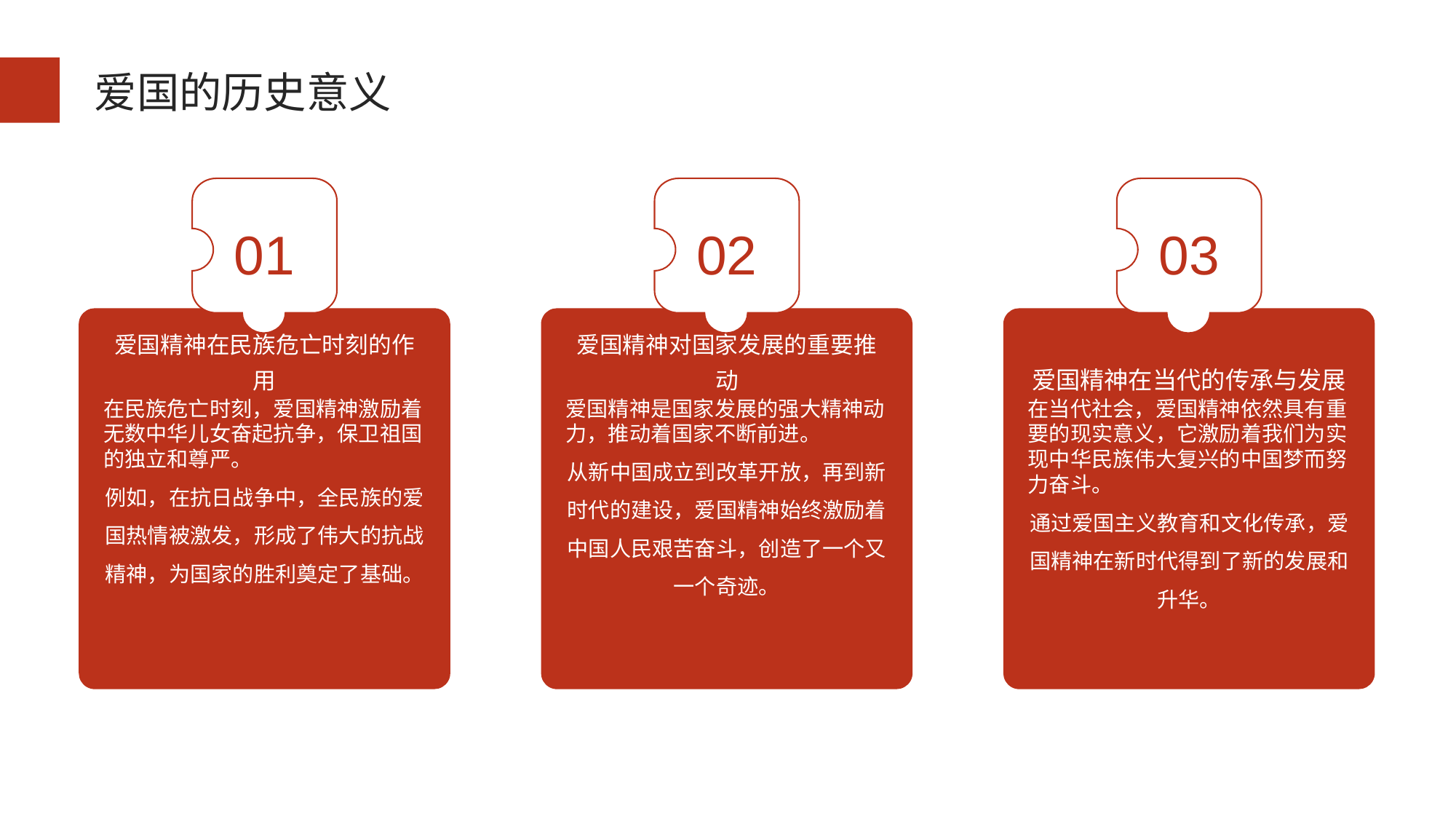

爱国的历史意义

01
02
03

爱国精神在民族危亡时刻的作用
爱国精神对国家发展的重要推动
爱国精神在当代的传承与发展
在民族危亡时刻，爱国精神激励着无数中华儿女奋起抗争，保卫祖国的独立和尊严。
例如，在抗日战争中，全民族的爱国热情被激发，形成了伟大的抗战精神，为国家的胜利奠定了基础。
爱国精神是国家发展的强大精神动力，推动着国家不断前进。
从新中国成立到改革开放，再到新时代的建设，爱国精神始终激励着中国人民艰苦奋斗，创造了一个又一个奇迹。
在当代社会，爱国精神依然具有重要的现实意义，它激励着我们为实现中华民族伟大复兴的中国梦而努力奋斗。
通过爱国主义教育和文化传承，爱国精神在新时代得到了新的发展和升华。